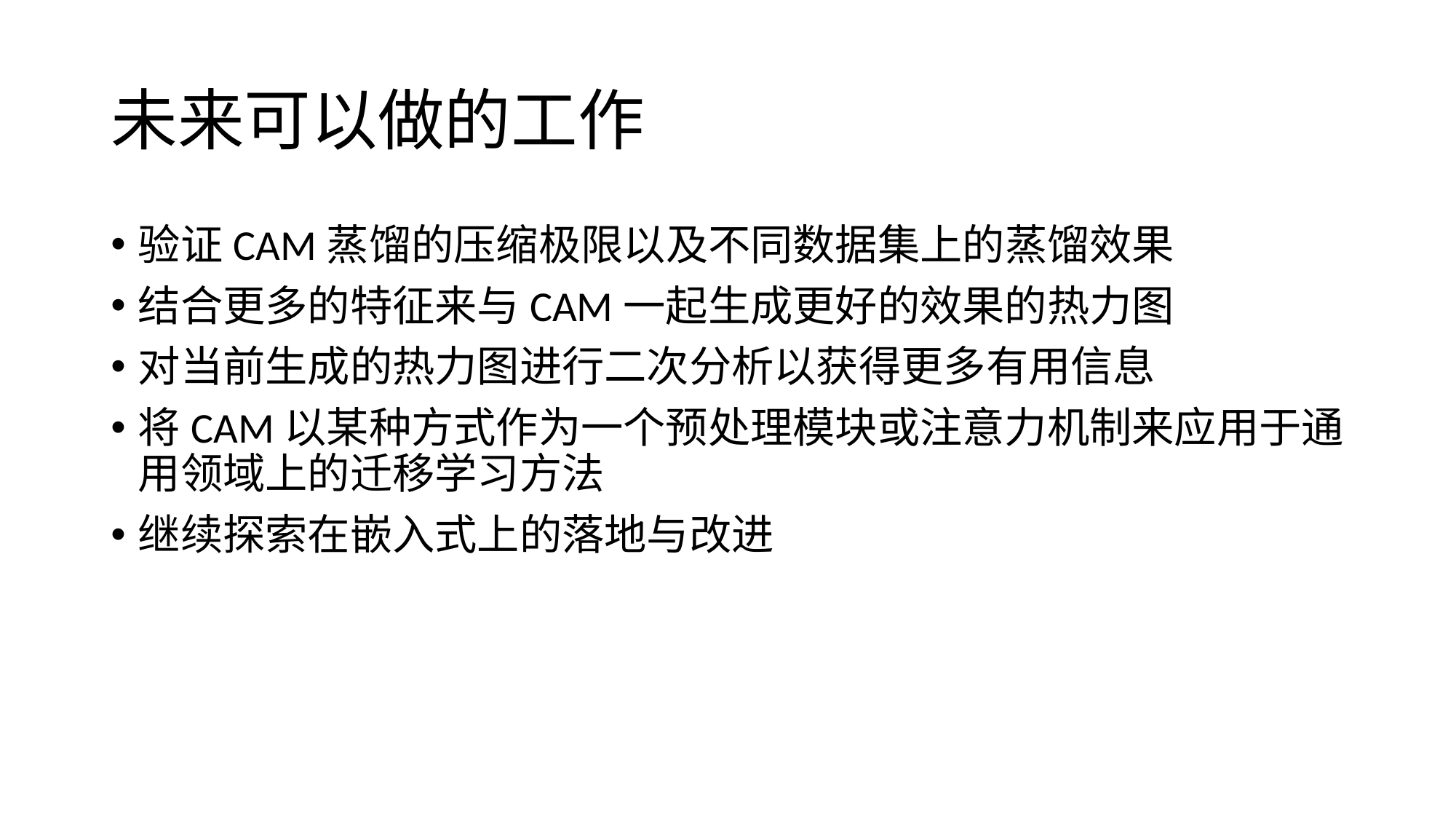

# 未来可以做的工作
验证CAM蒸馏的压缩极限以及不同数据集上的蒸馏效果
结合更多的特征来与CAM一起生成更好的效果的热力图
对当前生成的热力图进行二次分析以获得更多有用信息
将CAM以某种方式作为一个预处理模块或注意力机制来应用于通用领域上的迁移学习方法
继续探索在嵌入式上的落地与改进